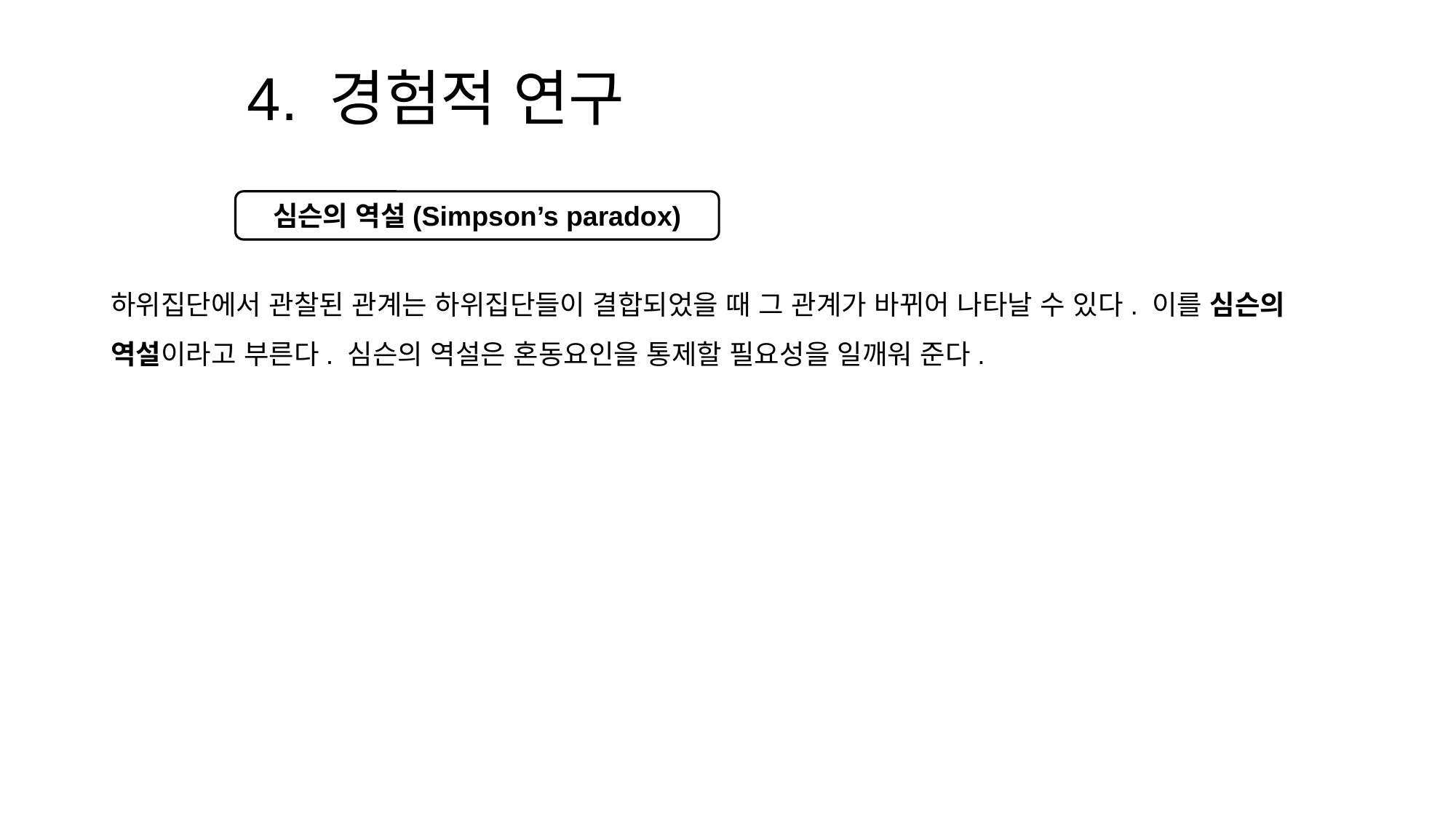

# 4. 경험적 연구
심슨의 역설(Simpson’s paradox)

하위집단에서 관찰된 관계는 하위집단들이 결합되었을 때 그 관계가 바뀌어 나타날 수 있다. 이를 심슨의 역설이라고 부른다. 심슨의 역설은 혼동요인을 통제할 필요성을 일깨워 준다.